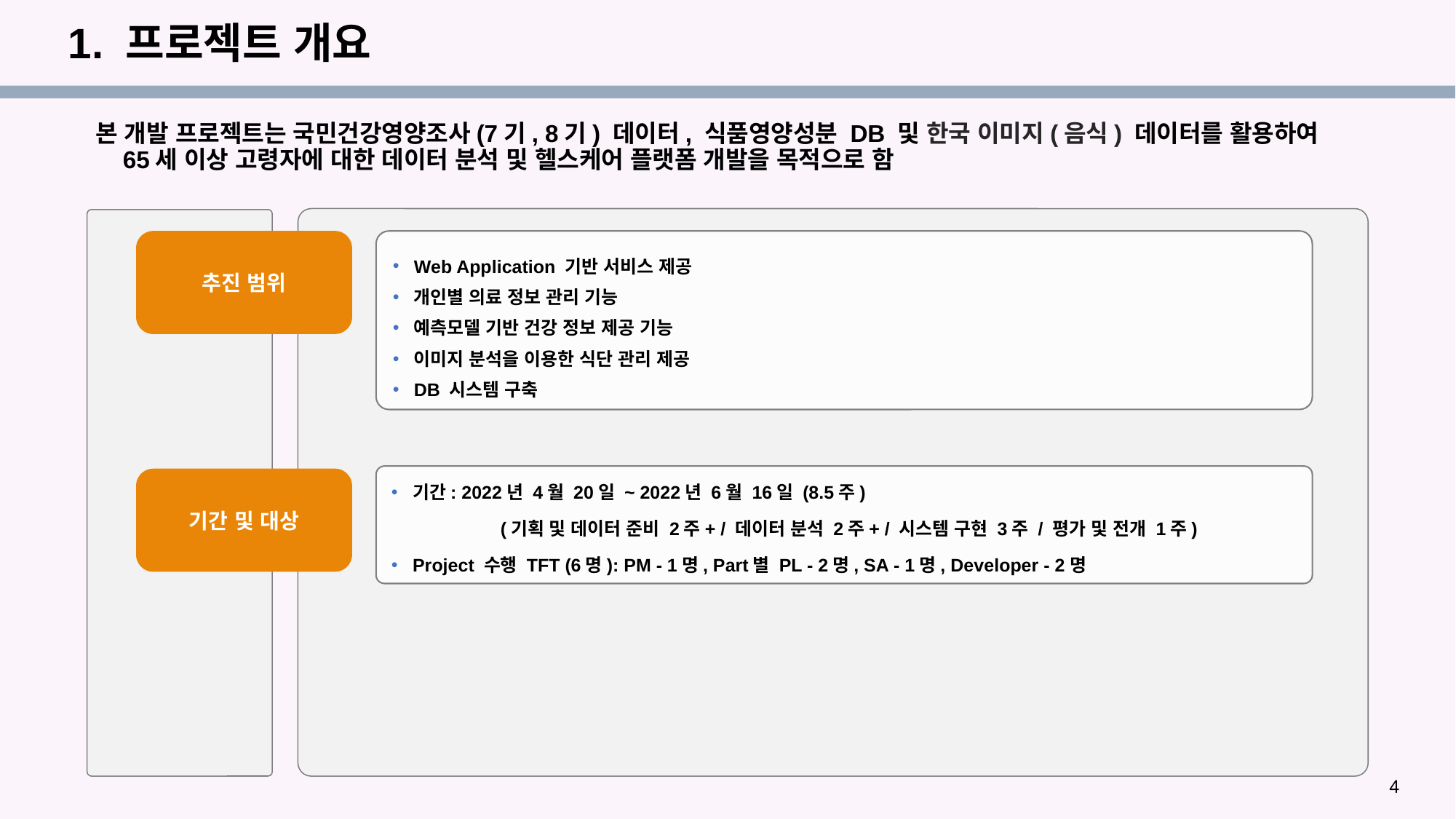

# 1. 프로젝트 개요
본 개발 프로젝트는 국민건강영양조사(7기, 8기) 데이터, 식품영양성분 DB 및 한국 이미지(음식) 데이터를 활용하여 65세 이상 고령자에 대한 데이터 분석 및 헬스케어 플랫폼 개발을 목적으로 함

추진 범위

Web Application 기반 서비스 제공
개인별 의료 정보 관리 기능
예측모델 기반 건강 정보 제공 기능
이미지 분석을 이용한 식단 관리 제공
DB 시스템 구축

기간: 2022년 4월 20일 ~ 2022년 6월 16일 (8.5주)
	(기획 및 데이터 준비 2주+ / 데이터 분석 2주+ / 시스템 구현 3주 / 평가 및 전개 1주)
Project 수행 TFT (6명): PM - 1명, Part별 PL - 2명, SA - 1명, Developer - 2명
기간 및 대상